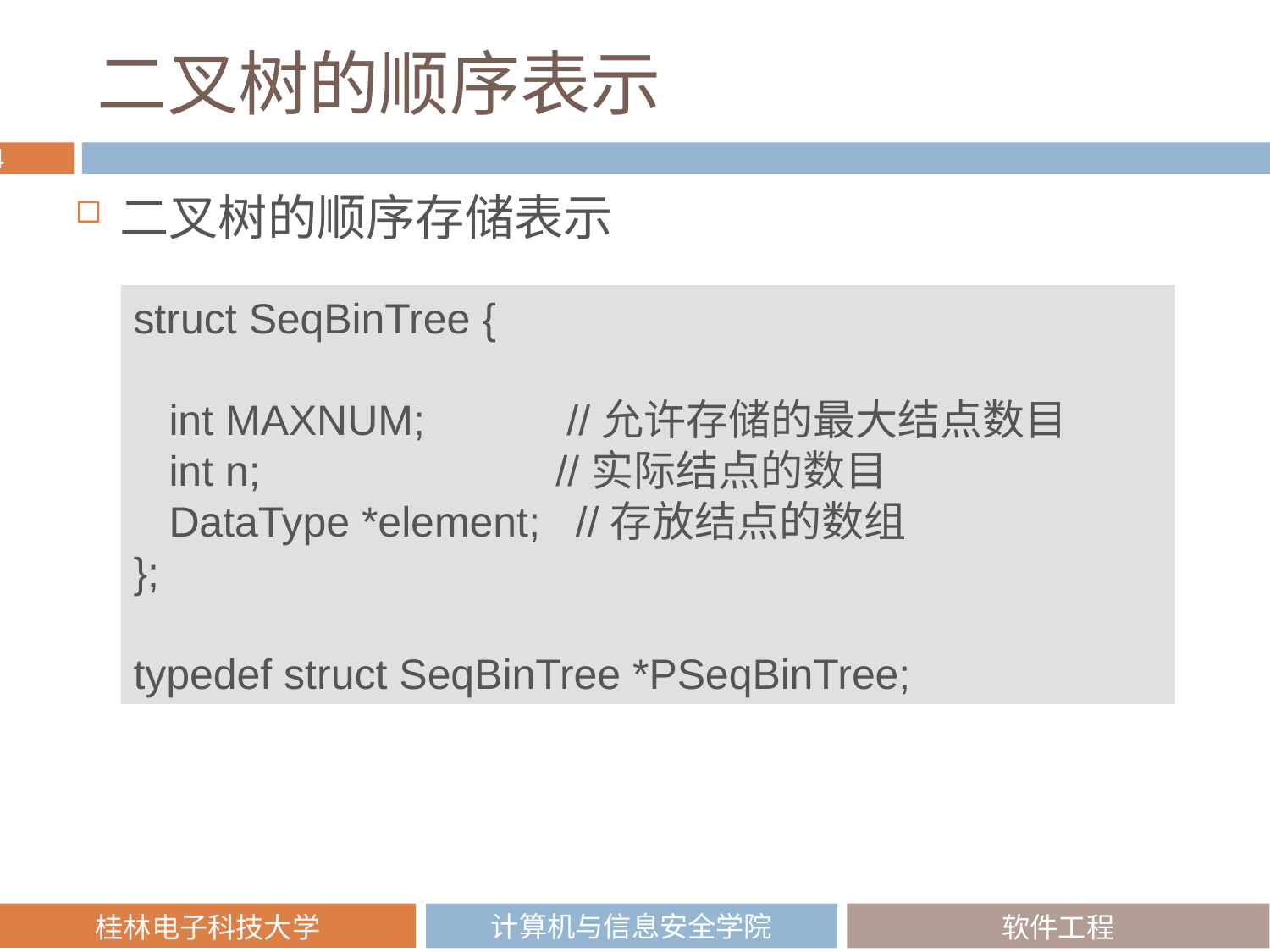

# 二叉树的顺序表示
二叉树的顺序存储表示
struct SeqBinTree {

   int MAXNUM;            //允许存储的最大结点数目
   int n;                         //实际结点的数目
   DataType *element;   //存放结点的数组
};

typedef struct SeqBinTree *PSeqBinTree;